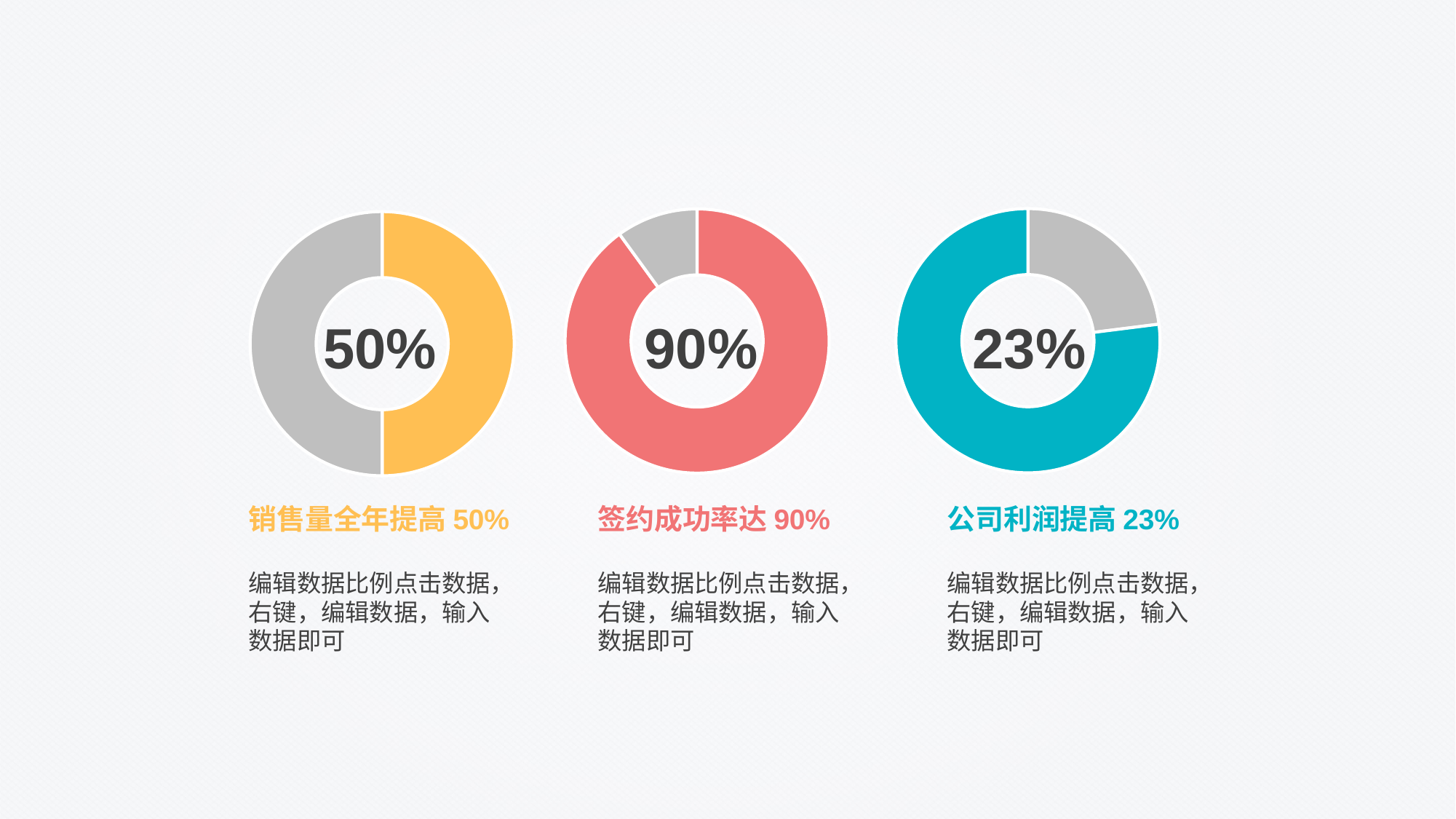

### Chart

| Category | SALE |
|---|---|
| A | 23.0 |
|  | None |
| B | 77.0 |
23%

### Chart

| Category | SALE |
|---|---|
| A | 9.0 |
|  | None |
| B | 1.0 |
90%

### Chart

| Category | SALE |
|---|---|
| A | 5.0 |
|  | None |
| B | 5.0 |
50%
销售量全年提高50%
编辑数据比例点击数据，右键，编辑数据，输入数据即可
签约成功率达90%
编辑数据比例点击数据，右键，编辑数据，输入数据即可
公司利润提高23%
编辑数据比例点击数据，右键，编辑数据，输入数据即可